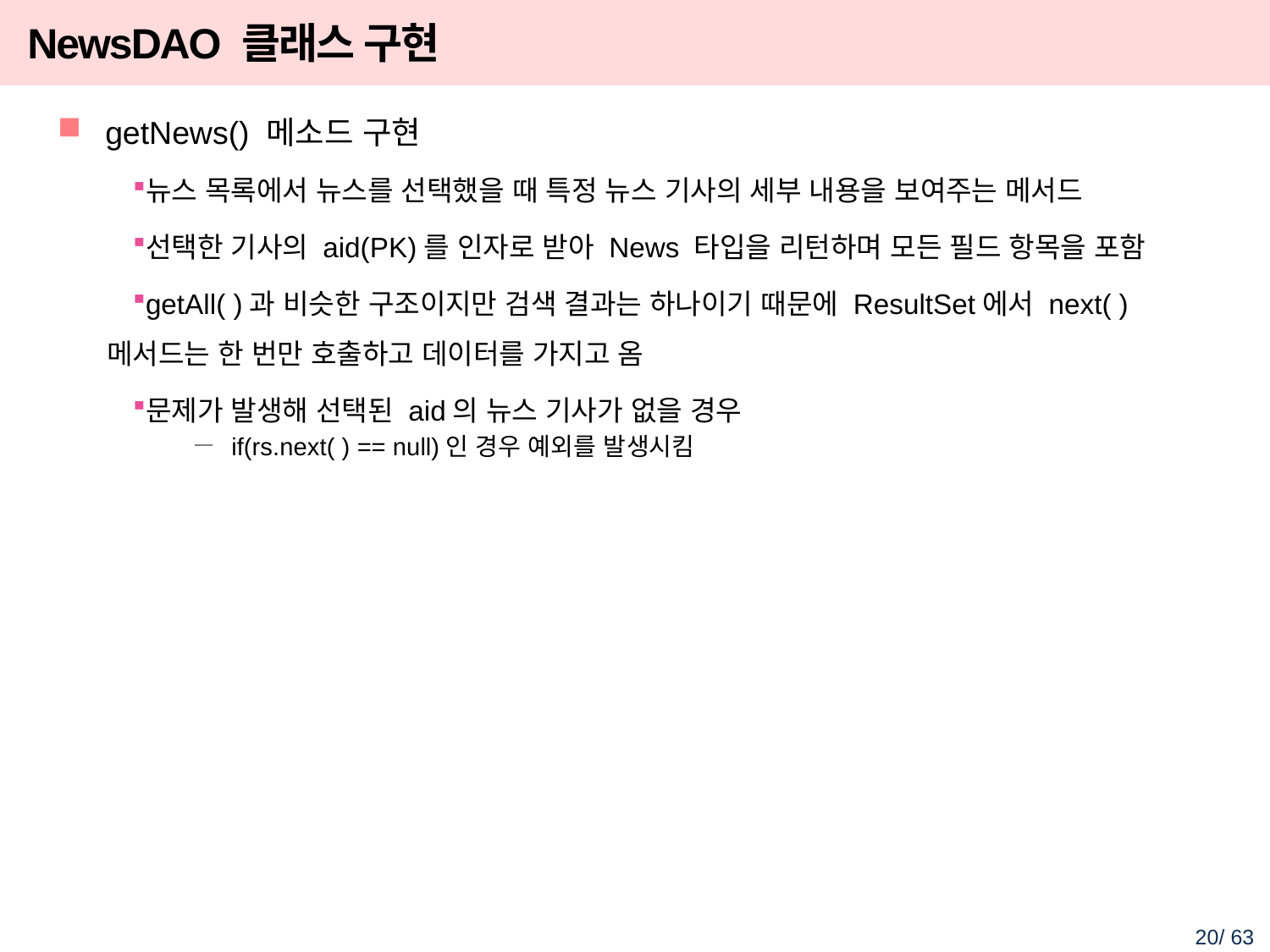

# NewsDAO 클래스 구현
getNews() 메소드 구현
뉴스 목록에서 뉴스를 선택했을 때 특정 뉴스 기사의 세부 내용을 보여주는 메서드
선택한 기사의 aid(PK)를 인자로 받아 News 타입을 리턴하며 모든 필드 항목을 포함
getAll( )과 비슷한 구조이지만 검색 결과는 하나이기 때문에 ResultSet에서 next( ) 메서드는 한 번만 호출하고 데이터를 가지고 옴
문제가 발생해 선택된 aid의 뉴스 기사가 없을 경우
if(rs.next( ) == null)인 경우 예외를 발생시킴